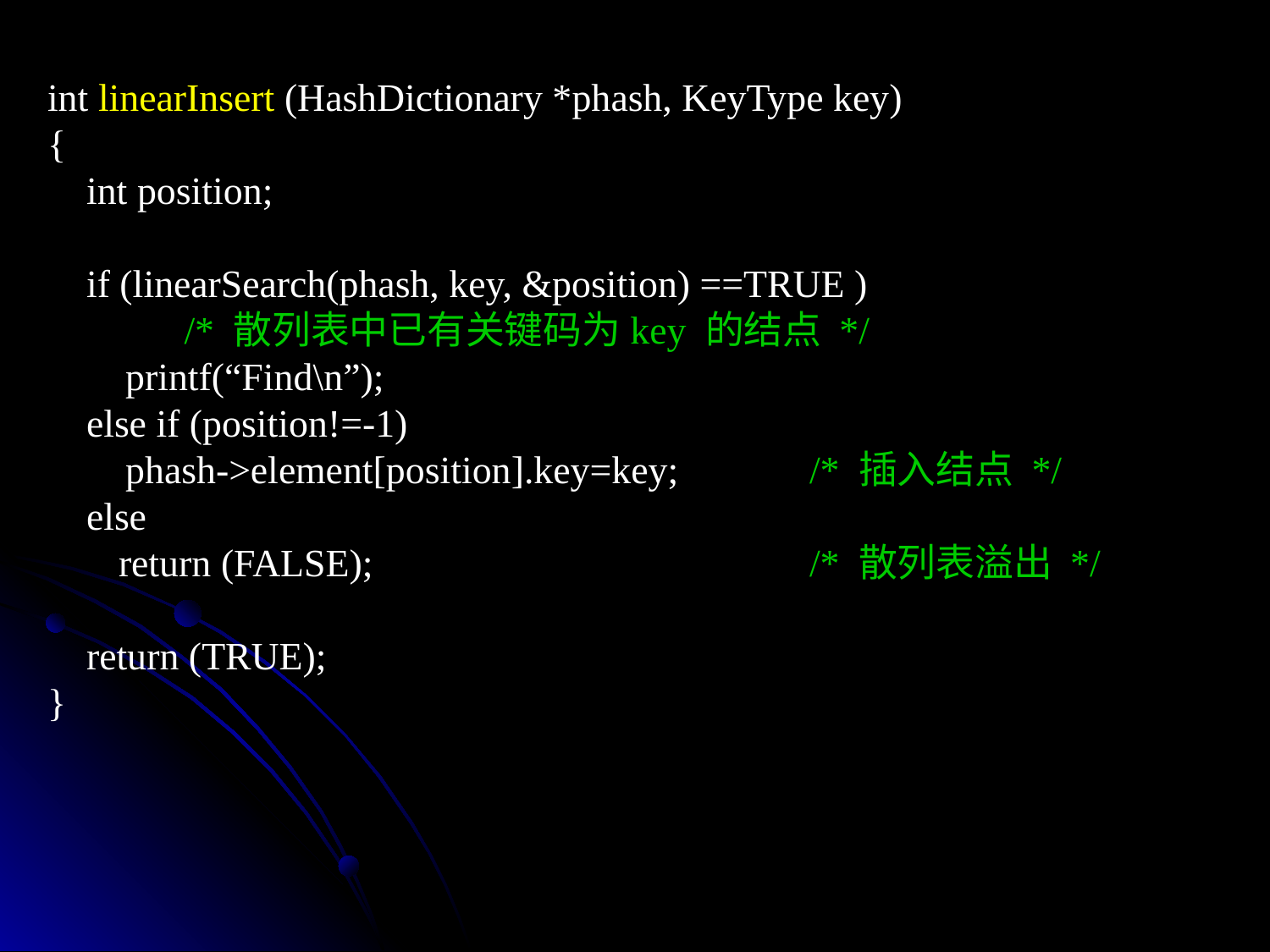

int linearInsert (HashDictionary *phash, KeyType key)
{
    int position;

    if (linearSearch(phash, key, &position) ==TRUE )
	 /* 散列表中已有关键码为key 的结点 */
        printf(“Find\n”);
    else if (position!=-1)
        phash->element[position].key=key;  	/* 插入结点 */
    else
        return (FALSE);				/* 散列表溢出 */

    return (TRUE);
}